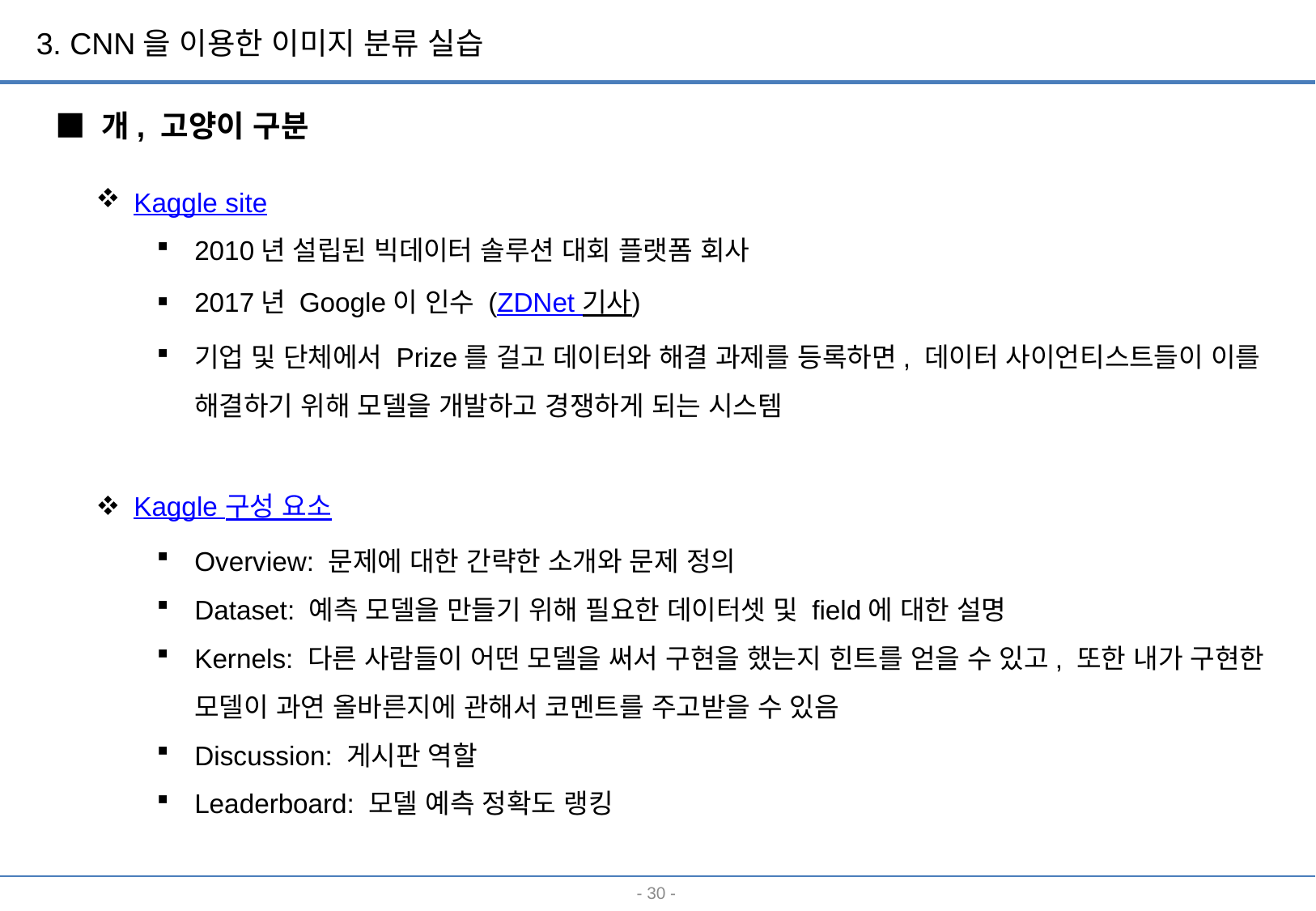

3. CNN을 이용한 이미지 분류 실습

■ 개, 고양이 구분
Kaggle site
2010년 설립된 빅데이터 솔루션 대회 플랫폼 회사
2017년 Google이 인수 (ZDNet 기사)
기업 및 단체에서 Prize를 걸고 데이터와 해결 과제를 등록하면, 데이터 사이언티스트들이 이를 해결하기 위해 모델을 개발하고 경쟁하게 되는 시스템

Kaggle 구성 요소
Overview: 문제에 대한 간략한 소개와 문제 정의
Dataset: 예측 모델을 만들기 위해 필요한 데이터셋 및 field에 대한 설명
Kernels: 다른 사람들이 어떤 모델을 써서 구현을 했는지 힌트를 얻을 수 있고, 또한 내가 구현한 모델이 과연 올바른지에 관해서 코멘트를 주고받을 수 있음
Discussion: 게시판 역할
Leaderboard: 모델 예측 정확도 랭킹
- 30 -